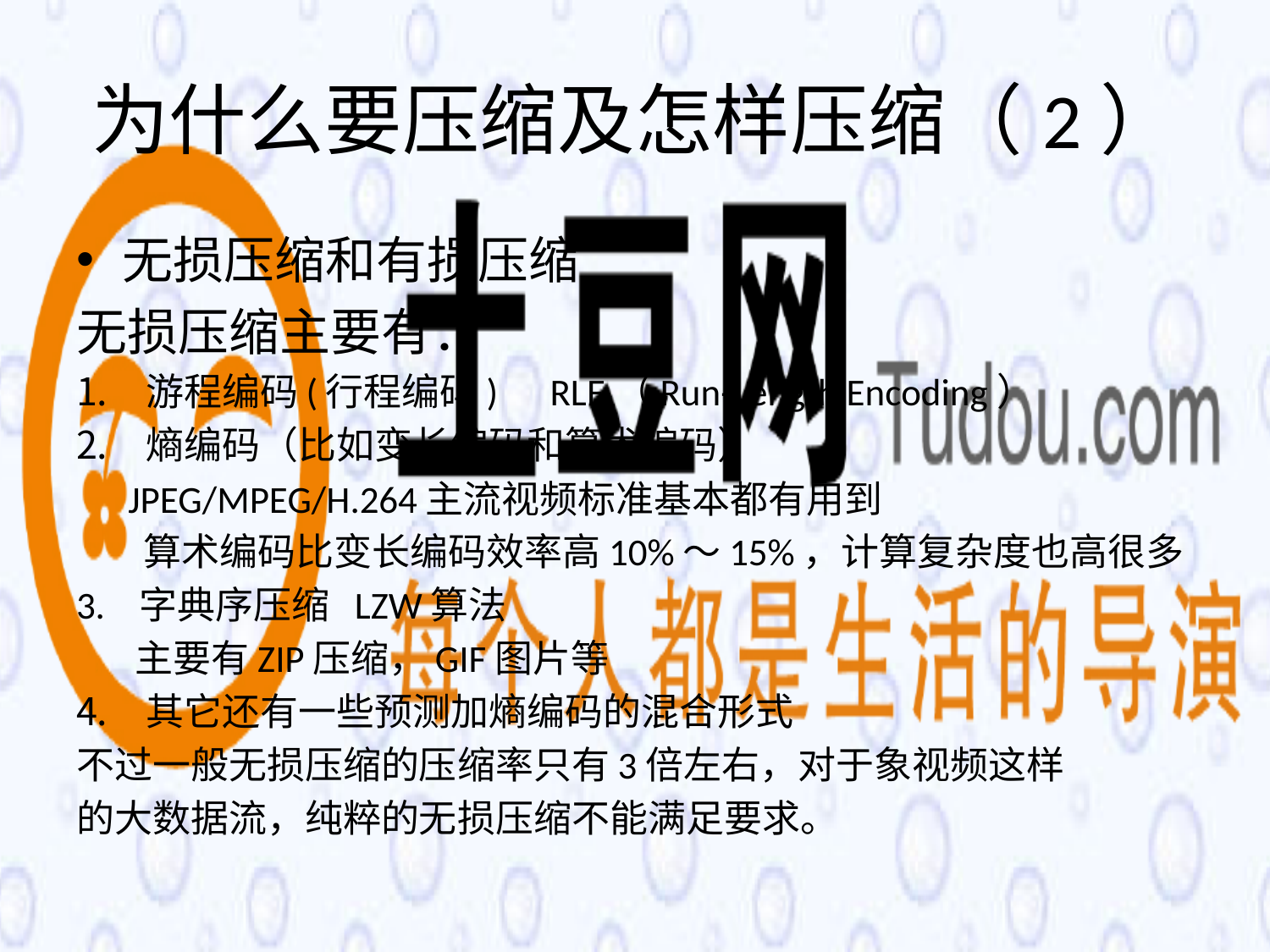

# 为什么要压缩及怎样压缩（2）
无损压缩和有损压缩
无损压缩主要有：
游程编码(行程编码)      RLE（Run-Length Encoding）
熵编码（比如变长编码和算术编码）
      JPEG/MPEG/H.264主流视频标准基本都有用到
       算术编码比变长编码效率高10%～15%，计算复杂度也高很多
3.   字典序压缩  LZW算法
      主要有ZIP压缩，GIF图片等
其它还有一些预测加熵编码的混合形式
不过一般无损压缩的压缩率只有3倍左右，对于象视频这样
的大数据流，纯粹的无损压缩不能满足要求。